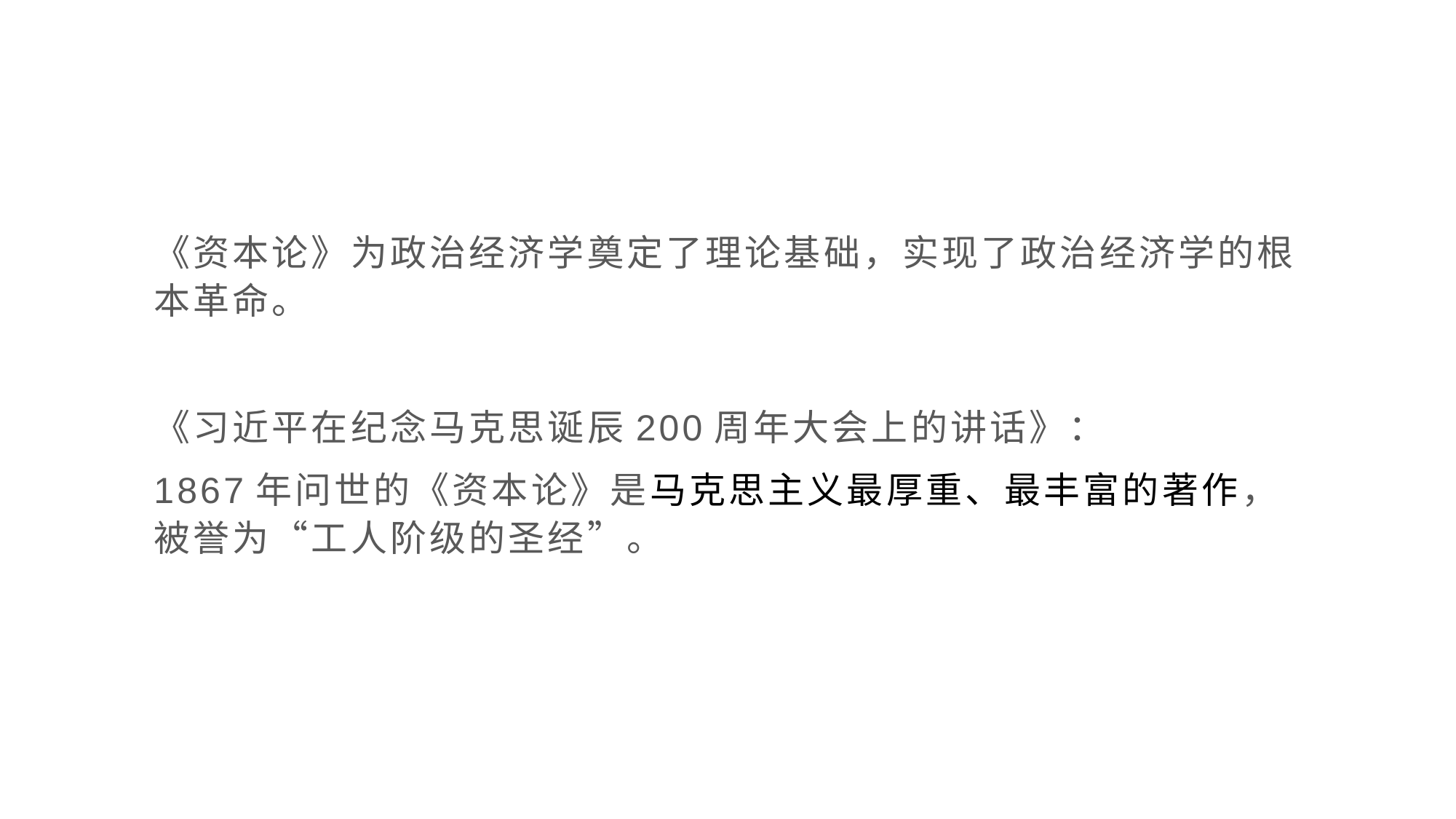

《资本论》为政治经济学奠定了理论基础，实现了政治经济学的根本革命。

《习近平在纪念马克思诞辰200周年大会上的讲话》：
1867年问世的《资本论》是马克思主义最厚重、最丰富的著作，被誉为“工人阶级的圣经”。